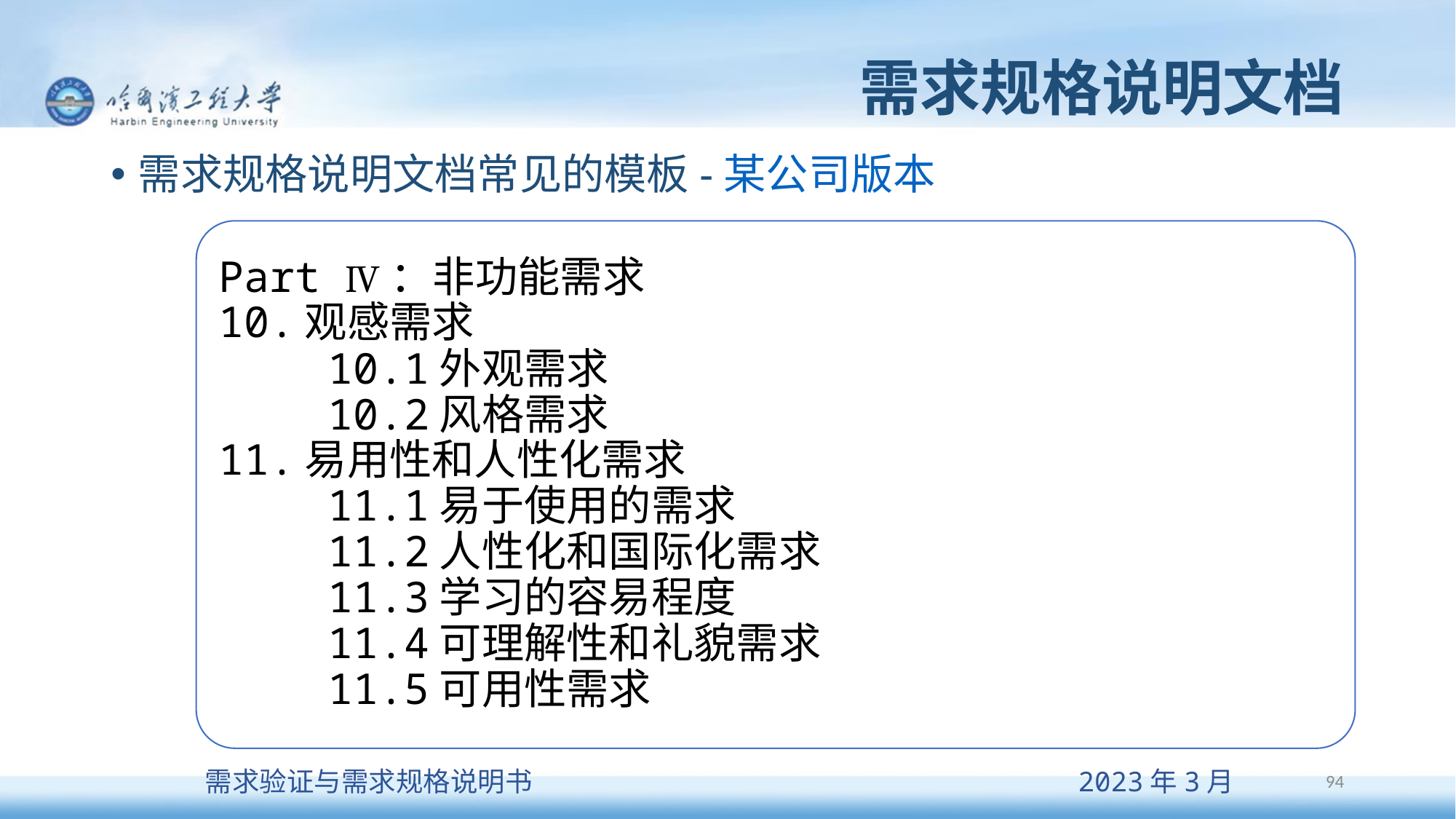

# 需求规格说明文档
需求规格说明文档常见的模板-某公司版本
Part Ⅳ：非功能需求
10.观感需求
	10.1外观需求
	10.2风格需求
11.易用性和人性化需求
	11.1易于使用的需求
	11.2人性化和国际化需求
	11.3学习的容易程度
	11.4可理解性和礼貌需求
	11.5可用性需求
94